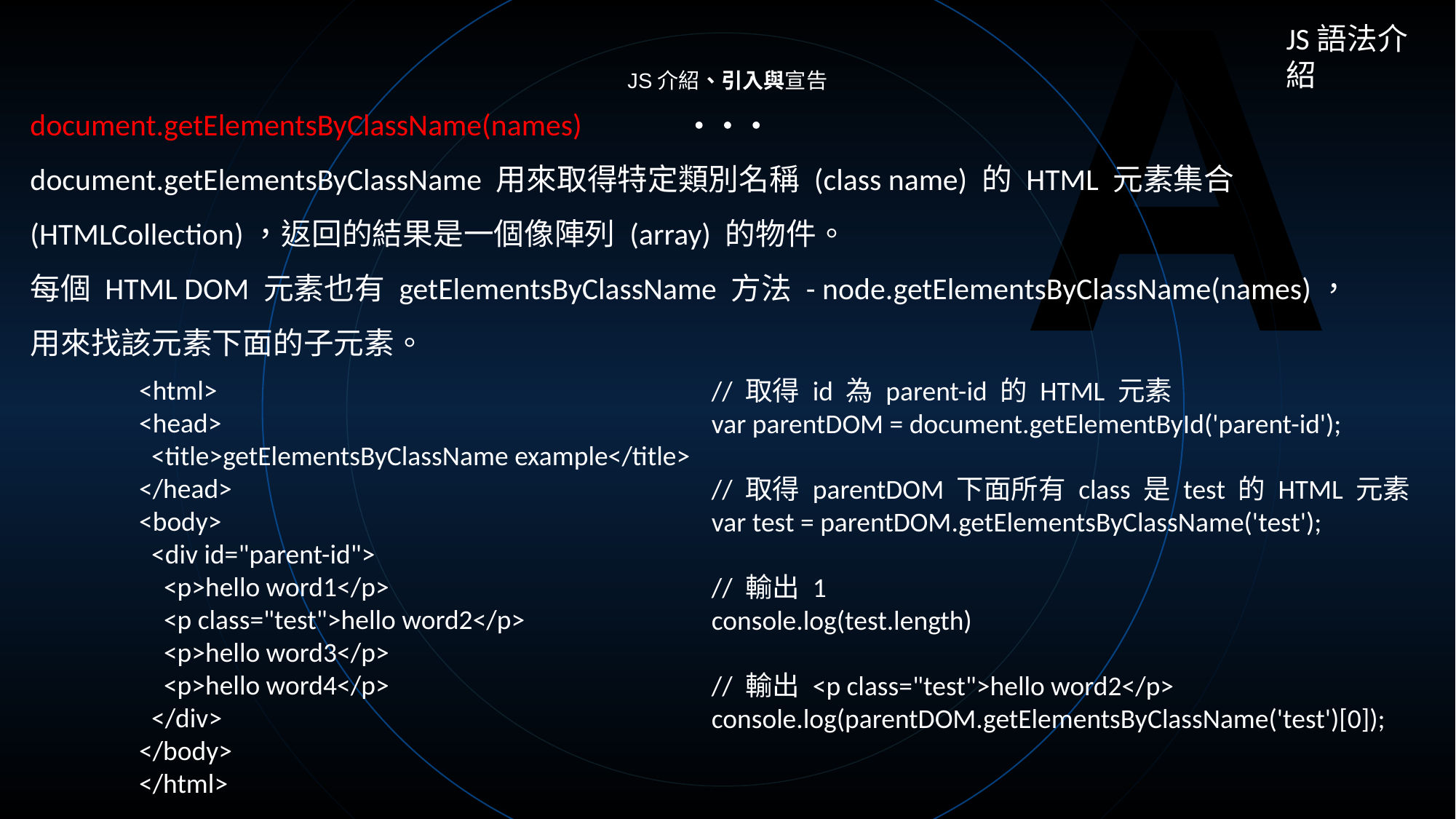

A

JS語法介紹

JS介紹、引入與宣告
document.getElementsByClassName(names)
document.getElementsByClassName 用來取得特定類別名稱 (class name) 的 HTML 元素集合 (HTMLCollection)，返回的結果是一個像陣列 (array) 的物件。
每個 HTML DOM 元素也有 getElementsByClassName 方法 - node.getElementsByClassName(names)，用來找該元素下面的子元素。

<html>
<head>
  <title>getElementsByClassName example</title>
</head>
<body>
  <div id="parent-id">
    <p>hello word1</p>
    <p class="test">hello word2</p>
    <p>hello word3</p>
    <p>hello word4</p>
  </div>
</body>
</html>
// 取得 id 為 parent-id 的 HTML 元素
var parentDOM = document.getElementById('parent-id');

// 取得 parentDOM 下面所有 class 是 test 的 HTML 元素
var test = parentDOM.getElementsByClassName('test');

// 輸出 1
console.log(test.length)

// 輸出 <p class="test">hello word2</p>
console.log(parentDOM.getElementsByClassName('test')[0]);